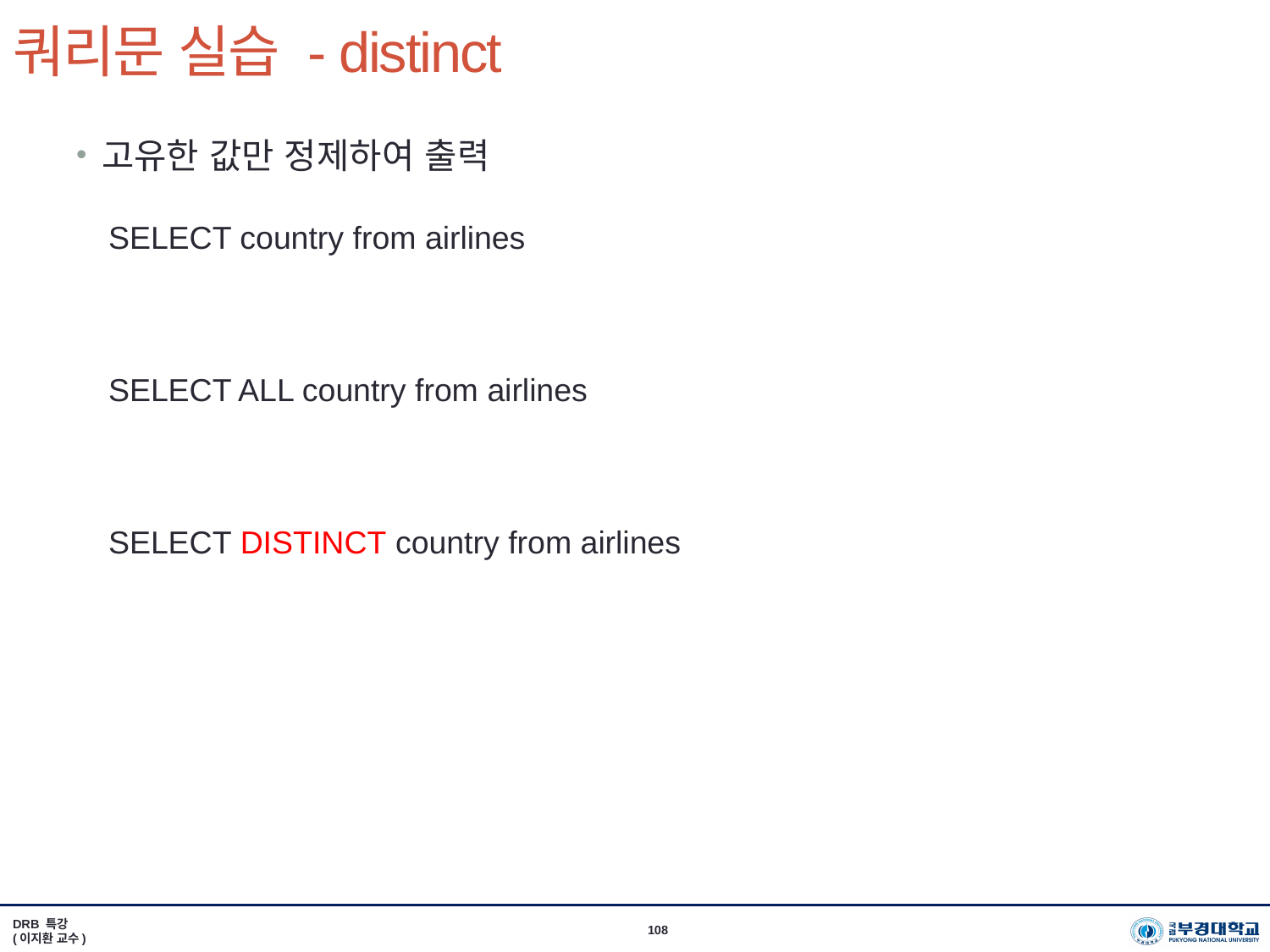

# 쿼리문 실습 - distinct
고유한 값만 정제하여 출력
SELECT country from airlines

SELECT ALL country from airlines

SELECT DISTINCT country from airlines
DRB 특강
(이지환 교수)